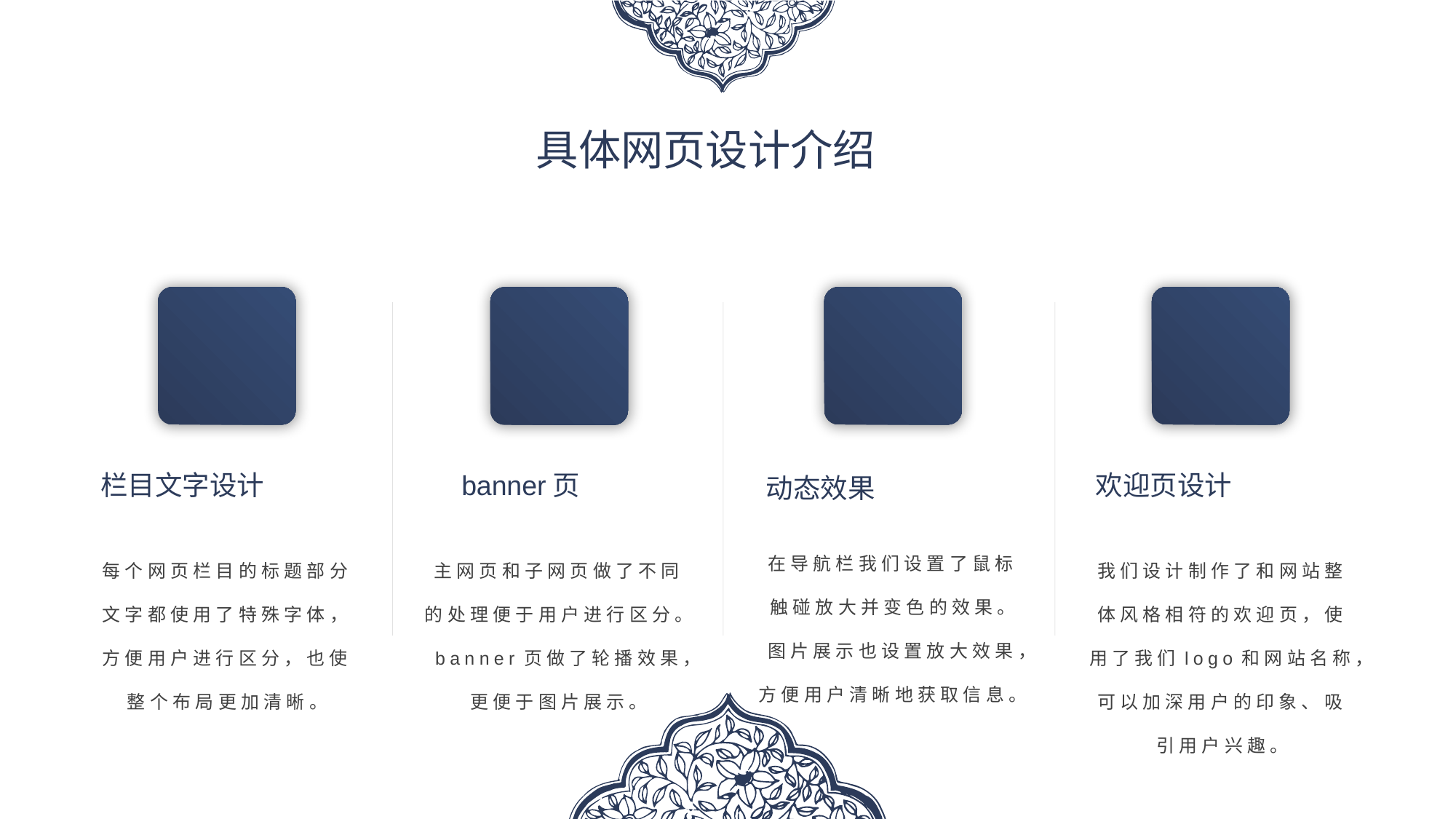

具体网页设计介绍

栏目文字设计
每个网页栏目的标题部分文字都使用了特殊字体，方便用户进行区分，也使整个布局更加清晰。
banner页
主网页和子网页做了不同的处理便于用户进行区分。
banner页做了轮播效果，更便于图片展示。
欢迎页设计
我们设计制作了和网站整体风格相符的欢迎页，使用了我们logo和网站名称，可以加深用户的印象、吸引用户兴趣。
动态效果
在导航栏我们设置了鼠标触碰放大并变色的效果。
图片展示也设置放大效果，方便用户清晰地获取信息。